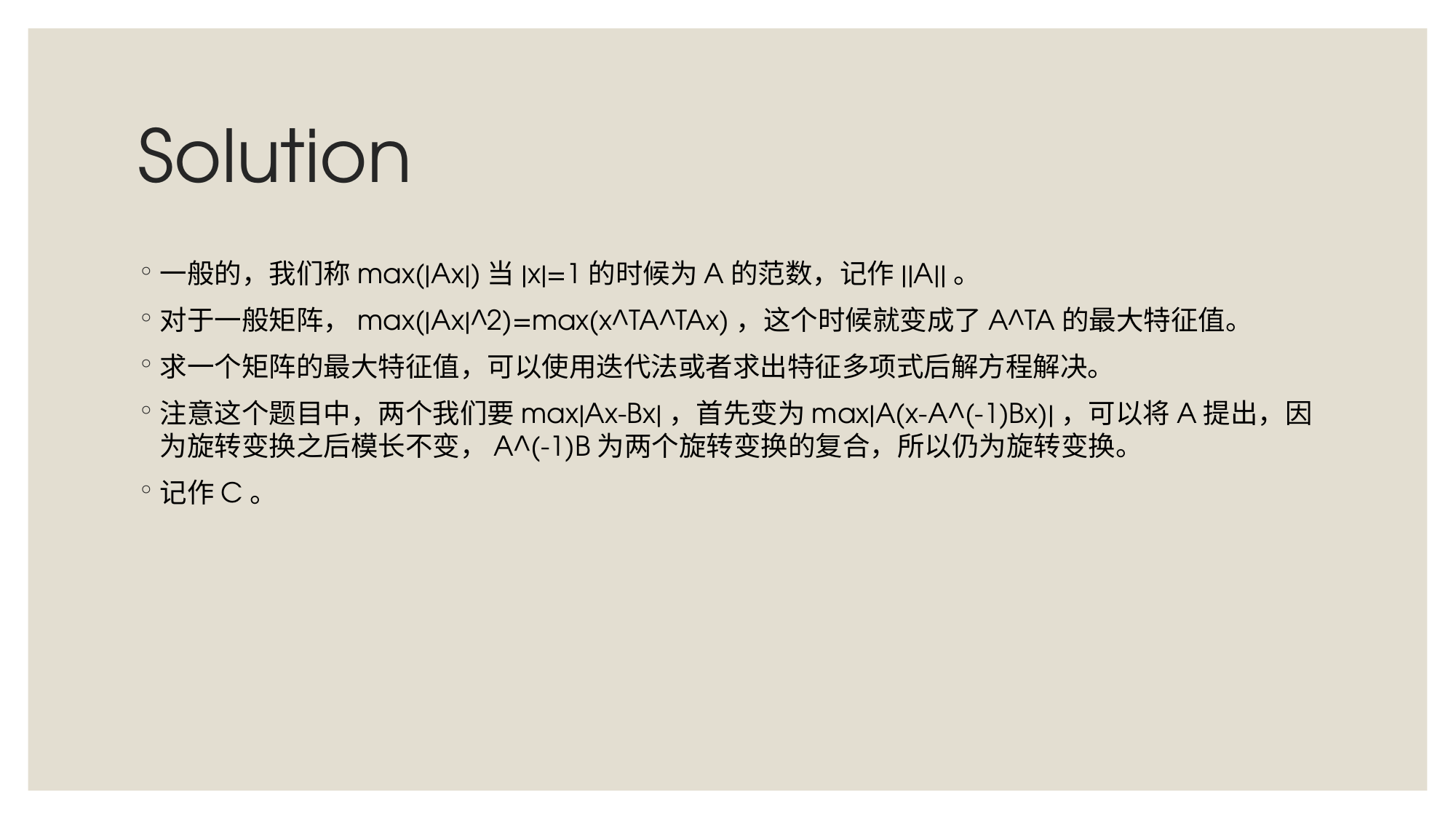

# Solution
一般的，我们称max(|Ax|)当|x|=1的时候为A的范数，记作||A||。
对于一般矩阵，max(|Ax|^2)=max(x^TA^TAx)，这个时候就变成了A^TA的最大特征值。
求一个矩阵的最大特征值，可以使用迭代法或者求出特征多项式后解方程解决。
注意这个题目中，两个我们要max|Ax-Bx|，首先变为max|A(x-A^(-1)Bx)|，可以将A提出，因为旋转变换之后模长不变，A^(-1)B为两个旋转变换的复合，所以仍为旋转变换。
记作C。